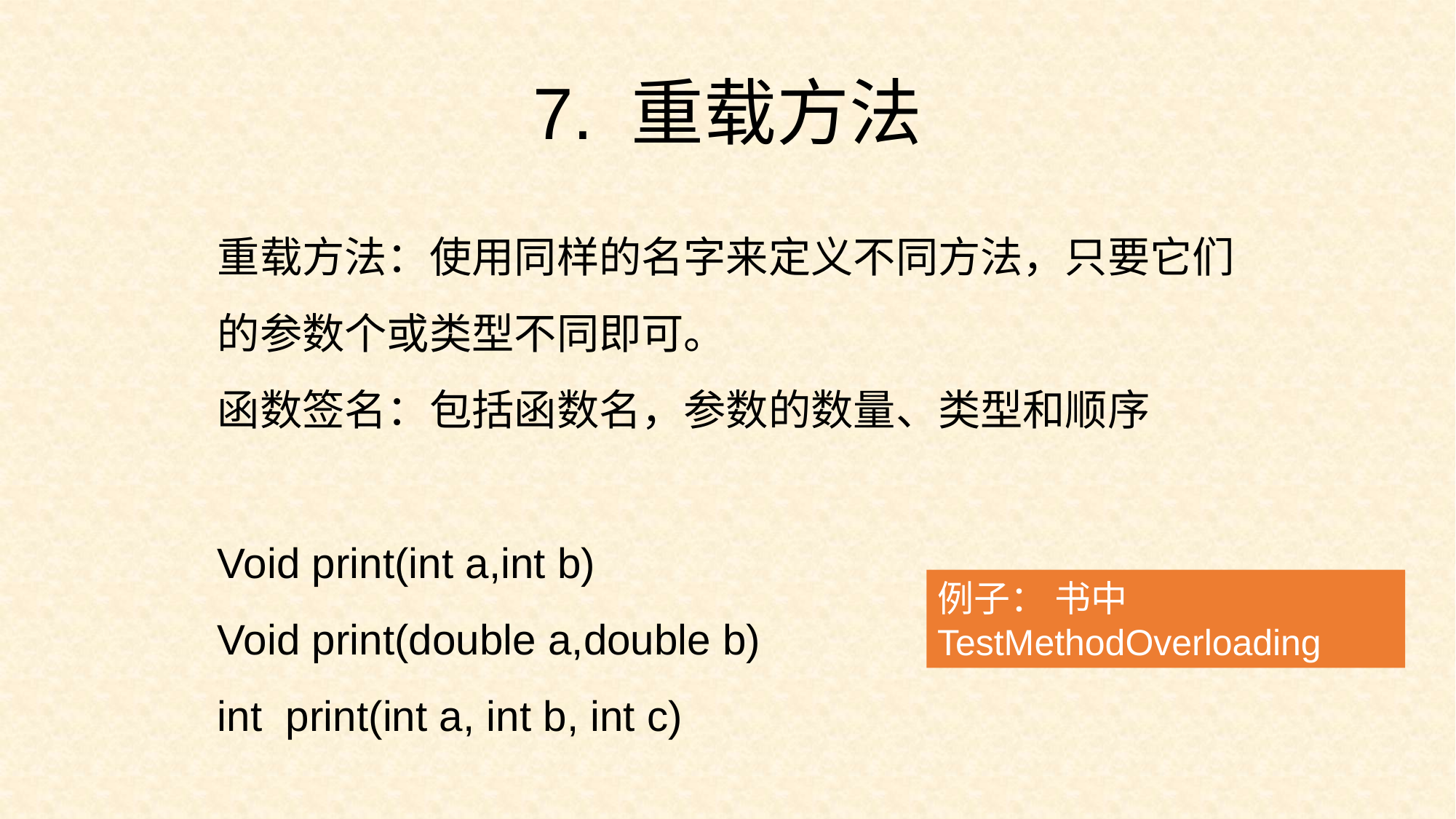

7. 重载方法
重载方法：使用同样的名字来定义不同方法，只要它们的参数个或类型不同即可。
函数签名：包括函数名，参数的数量、类型和顺序

Void print(int a,int b)
Void print(double a,double b)
int  print(int a, int b, int c)

例子： 书中 TestMethodOverloading